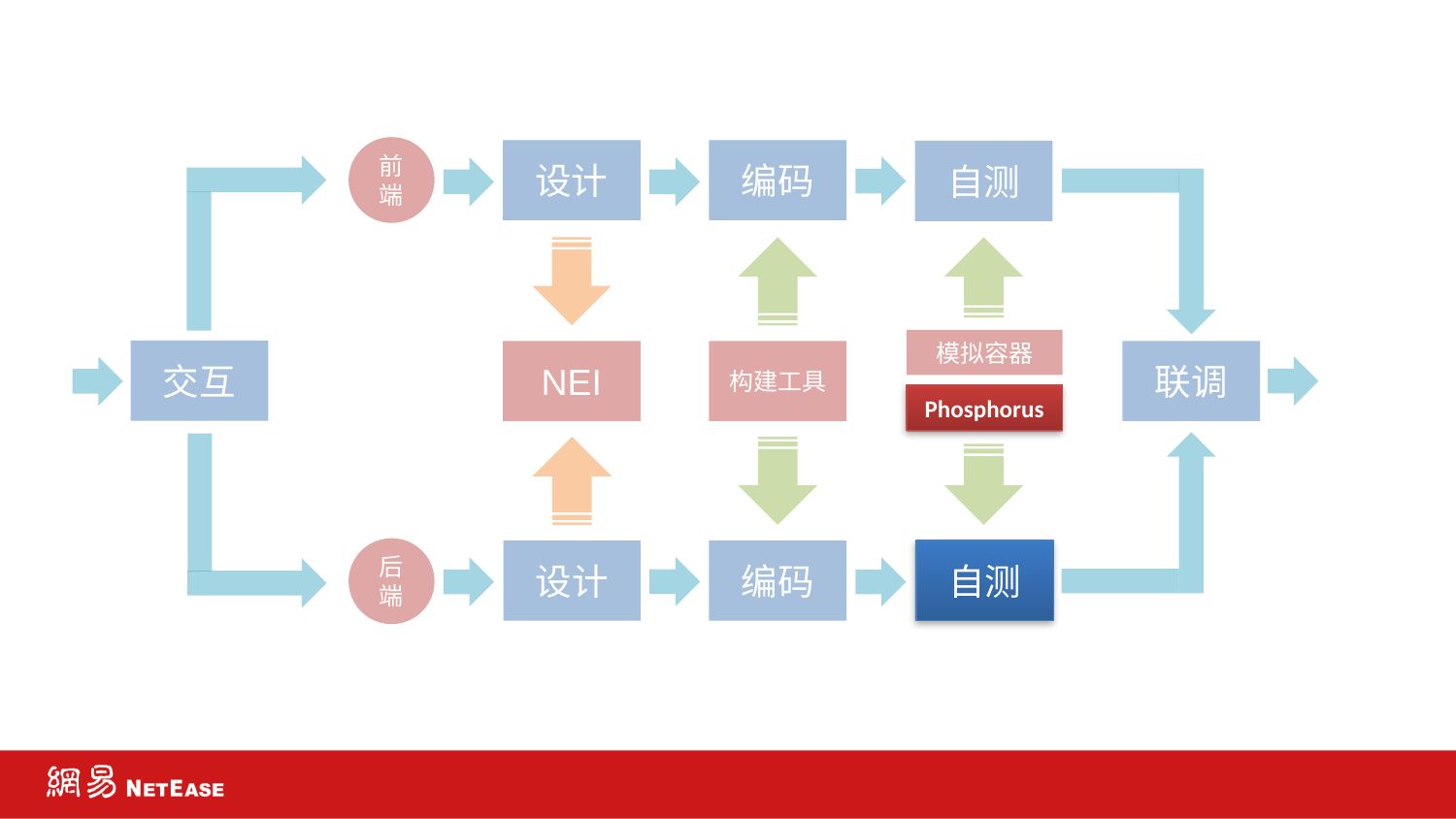

前端
设计
编码
自测

模拟容器
交互
NEI
构建工具
联调

Phosphorus
Phosphorus

后端
设计
编码
自测
自测